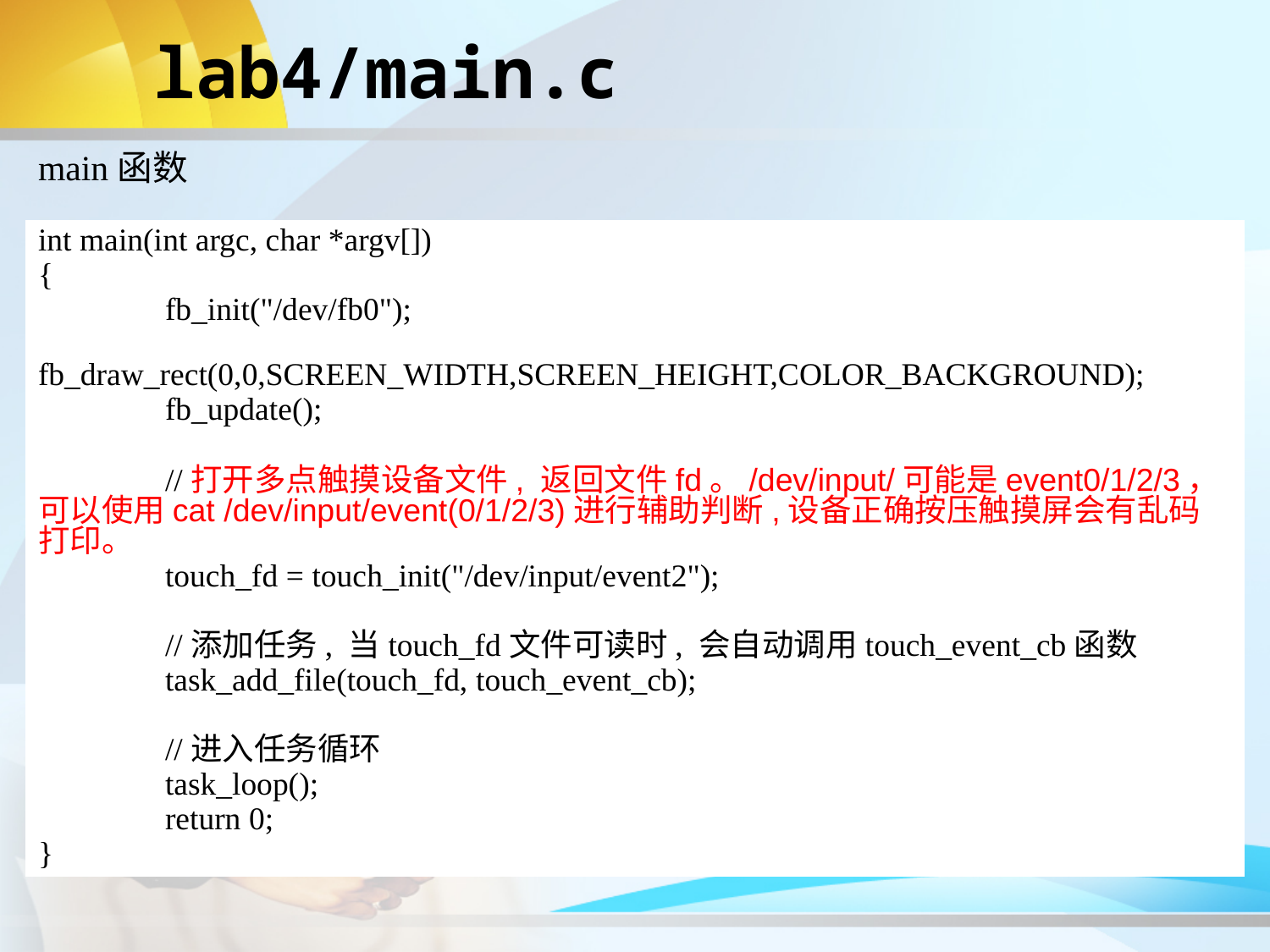

lab4/main.c
main函数
int main(int argc, char *argv[])
{
	fb_init("/dev/fb0");
	fb_draw_rect(0,0,SCREEN_WIDTH,SCREEN_HEIGHT,COLOR_BACKGROUND);
	fb_update();

	//打开多点触摸设备文件, 返回文件fd。/dev/input/可能是event0/1/2/3，可以使用cat /dev/input/event(0/1/2/3)进行辅助判断,设备正确按压触摸屏会有乱码打印。
	touch_fd = touch_init("/dev/input/event2");

	//添加任务, 当touch_fd文件可读时, 会自动调用touch_event_cb函数
	task_add_file(touch_fd, touch_event_cb);

	//进入任务循环
	task_loop();
	return 0;
}